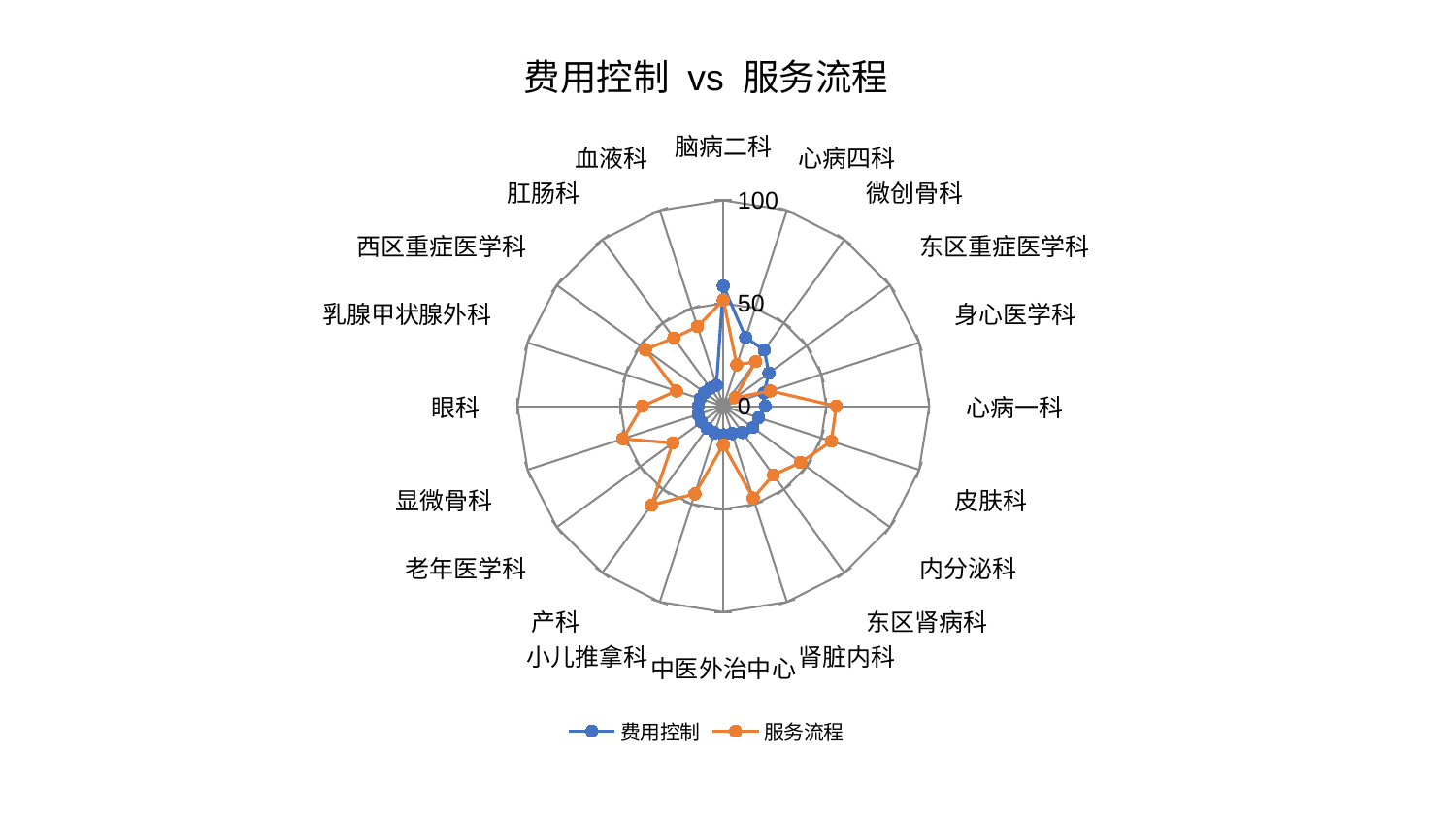

### Chart: 费用控制 vs 服务流程

| Category | 费用控制 | 服务流程 |
|---|---|---|
| 脑病二科 | 58.4621399390075 | 51.57125132398625 |
| 心病四科 | 35.110712415814724 | 21.100748206569236 |
| 微创骨科 | 33.72675744661079 | 26.751087315267302 |
| 东区重症医学科 | 27.376149655467326 | 7.020303368819615 |
| 身心医学科 | 20.749311909070094 | 24.015127054479514 |
| 心病一科 | 20.299495210261398 | 54.82147751103957 |
| 皮肤科 | 18.080167552098303 | 55.17423220020694 |
| 内分泌科 | 17.736003988808196 | 46.44446982790351 |
| 东区肾病科 | 15.83393382106001 | 41.30824596787219 |
| 肾脏内科 | 13.989621596892967 | 46.88035282378965 |
| 中医外治中心 | 13.945418131106578 | 18.770388837343308 |
| 小儿推拿科 | 13.648906915428235 | 44.763575821647535 |
| 产科 | 13.394443168604276 | 59.477913954152015 |
| 老年医学科 | 13.142375672599934 | 30.3783207646282 |
| 显微骨科 | 12.867649879522773 | 51.399615284820044 |
| 眼科 | 12.166419004786652 | 39.309742280345645 |
| 乳腺甲状腺外科 | 11.874368663810767 | 24.00036979936295 |
| 西区重症医学科 | 11.213133288046516 | 46.84576952978023 |
| 肛肠科 | 10.808005970824459 | 40.979781826283904 |
| 血液科 | 10.734160158855836 | 40.64875657008115 |
73